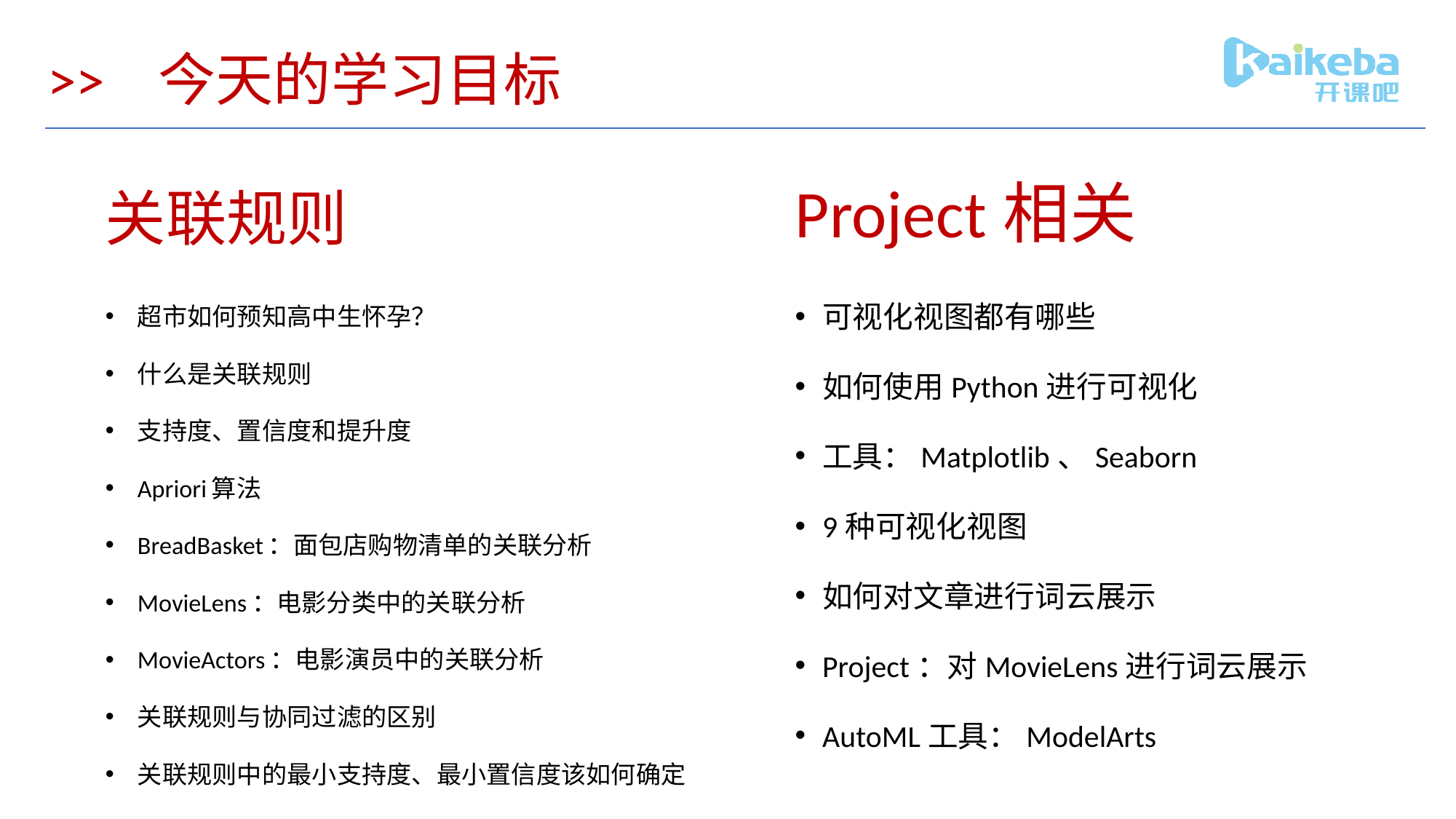

# >>   今天的学习目标
关联规则
Project相关
可视化视图都有哪些
如何使用Python进行可视化
工具：Matplotlib、Seaborn
9种可视化视图
如何对文章进行词云展示
Project：对MovieLens进行词云展示
AutoML工具：ModelArts
超市如何预知高中生怀孕？
什么是关联规则
支持度、置信度和提升度
Apriori算法
BreadBasket：面包店购物清单的关联分析
MovieLens：电影分类中的关联分析
MovieActors：电影演员中的关联分析
关联规则与协同过滤的区别
关联规则中的最小支持度、最小置信度该如何确定